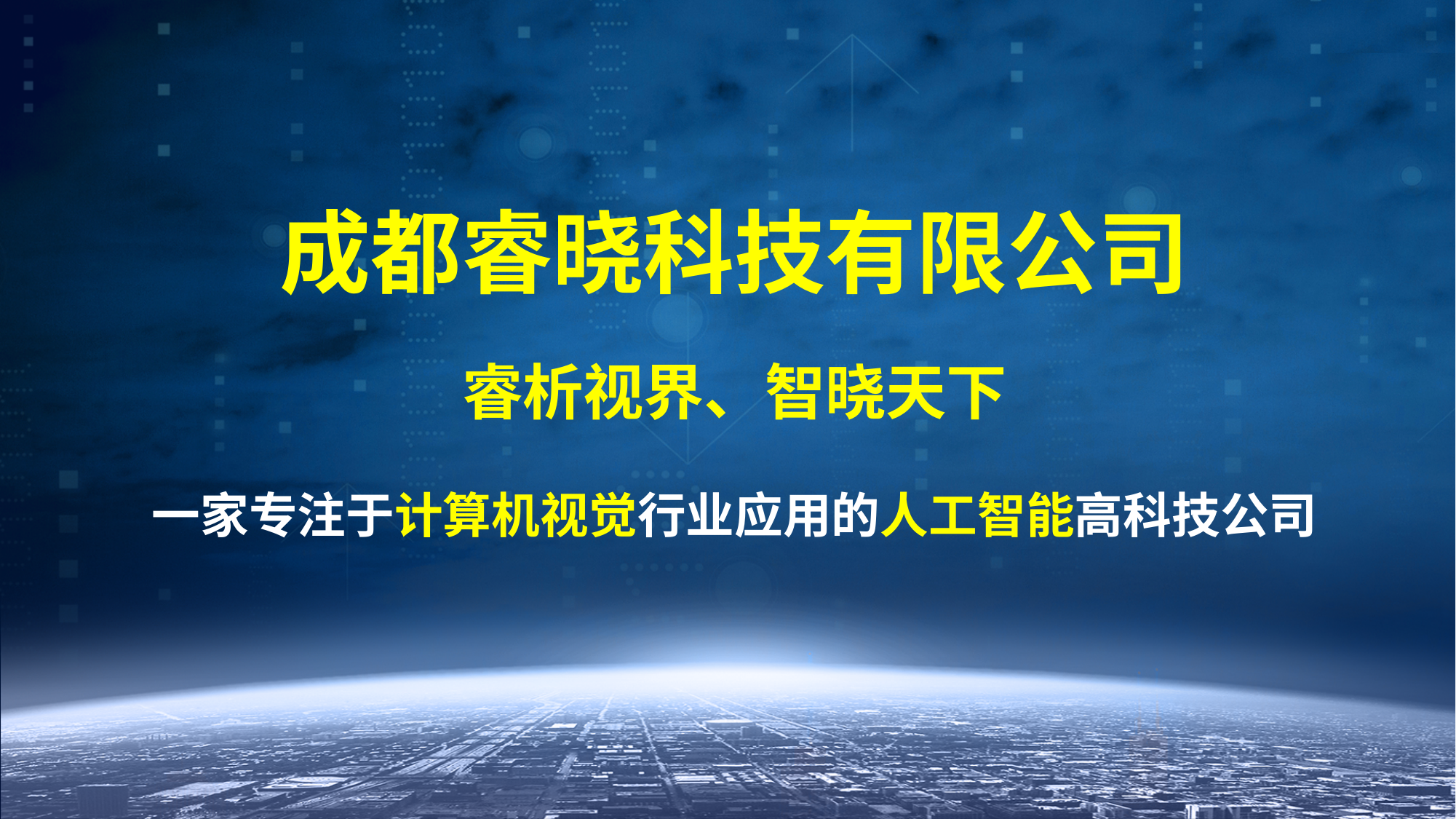

成都睿晓科技有限公司
睿析视界、智晓天下

一家专注于计算机视觉行业应用的人工智能高科技公司